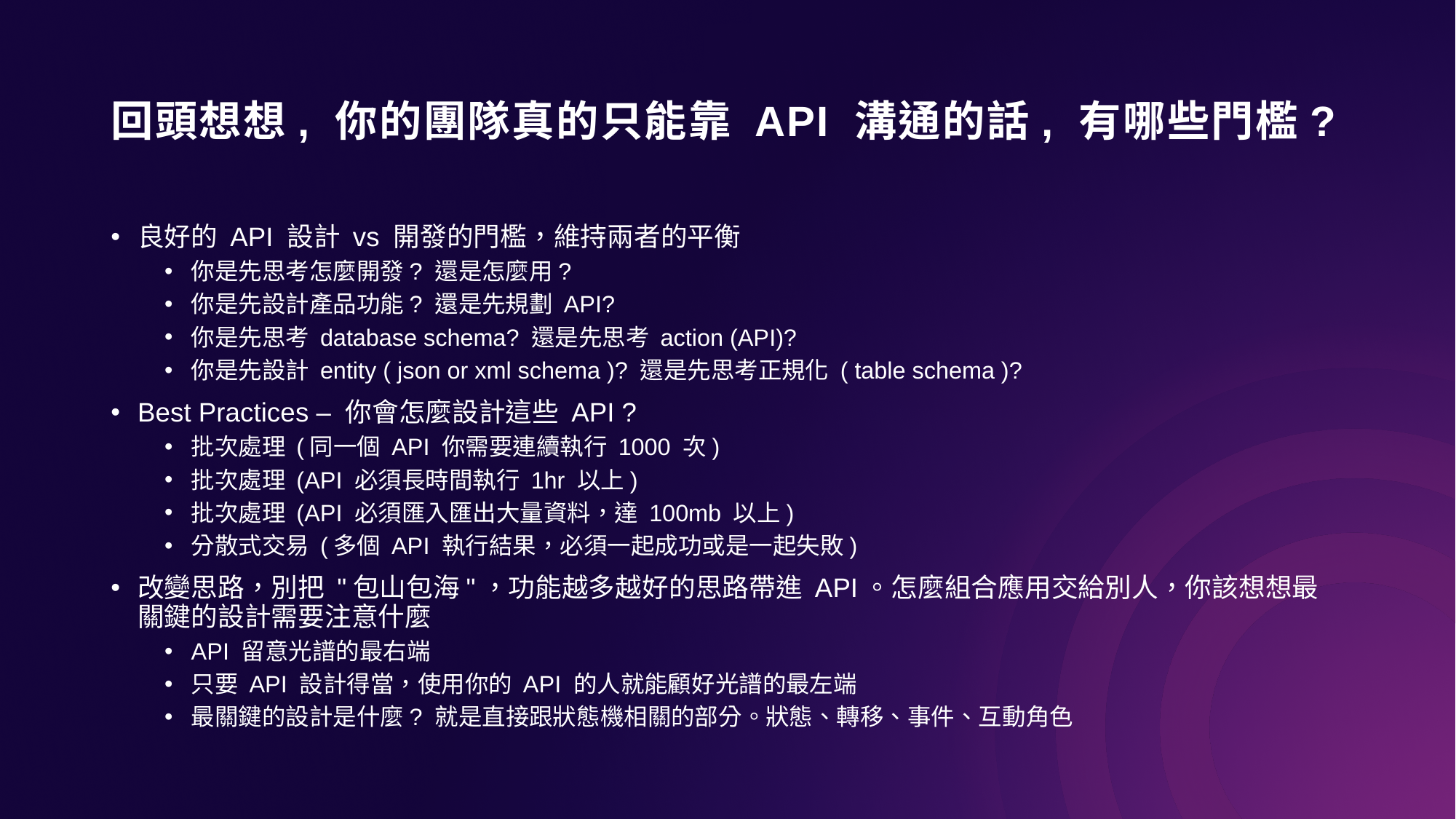

# 回頭想想, 你的團隊真的只能靠 API 溝通的話, 有哪些門檻?
良好的 API 設計 vs 開發的門檻，維持兩者的平衡
你是先思考怎麼開發? 還是怎麼用?
你是先設計產品功能? 還是先規劃 API?
你是先思考 database schema? 還是先思考 action (API)?
你是先設計 entity ( json or xml schema )? 還是先思考正規化 ( table schema )?
Best Practices – 你會怎麼設計這些 API ?
批次處理 (同一個 API 你需要連續執行 1000 次)
批次處理 (API 必須長時間執行 1hr 以上)
批次處理 (API 必須匯入匯出大量資料，達 100mb 以上)
分散式交易 (多個 API 執行結果，必須一起成功或是一起失敗)
改變思路，別把 "包山包海"，功能越多越好的思路帶進 API。怎麼組合應用交給別人，你該想想最關鍵的設計需要注意什麼
API 留意光譜的最右端
只要 API 設計得當，使用你的 API 的人就能顧好光譜的最左端
最關鍵的設計是什麼? 就是直接跟狀態機相關的部分。狀態、轉移、事件、互動角色